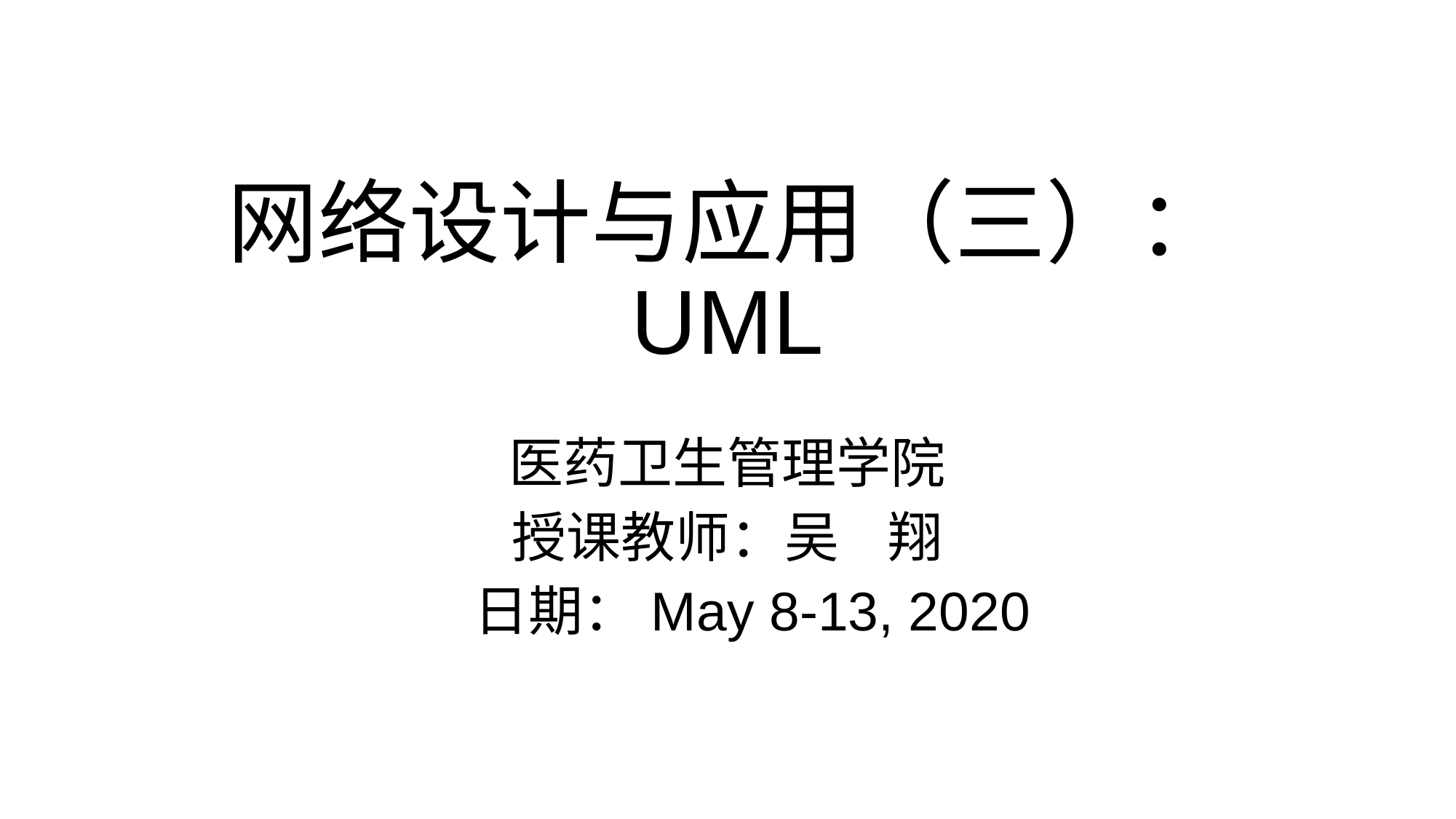

# 网络设计与应用（三）： UML
医药卫生管理学院
授课教师：吴    翔
   日期：May 8-13, 2020